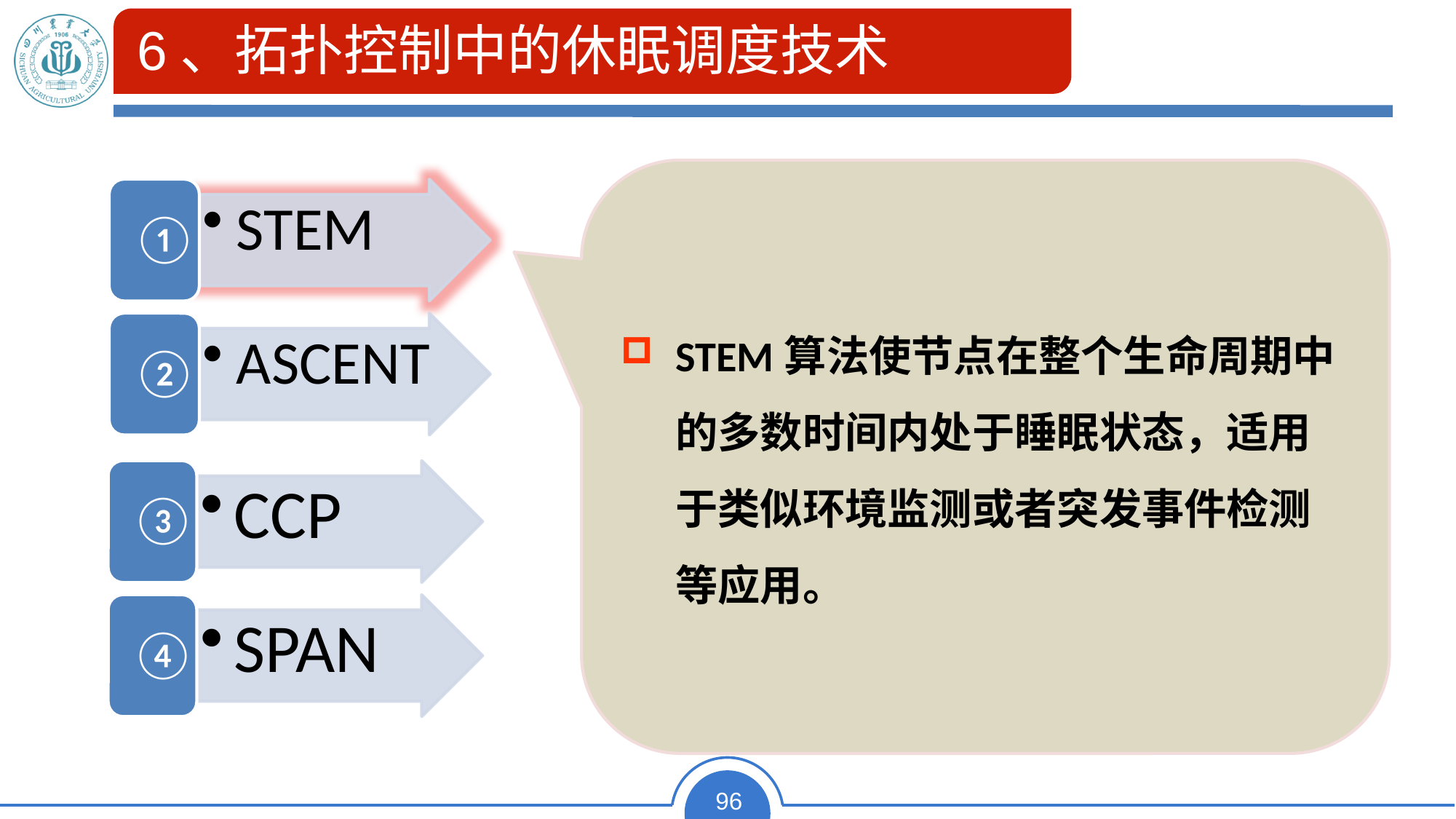

# 6、拓扑控制中的休眠调度技术
STEM算法使节点在整个生命周期中的多数时间内处于睡眠状态，适用于类似环境监测或者突发事件检测等应用。
STEM
①
ASCENT
②
CCP
③
SPAN
④